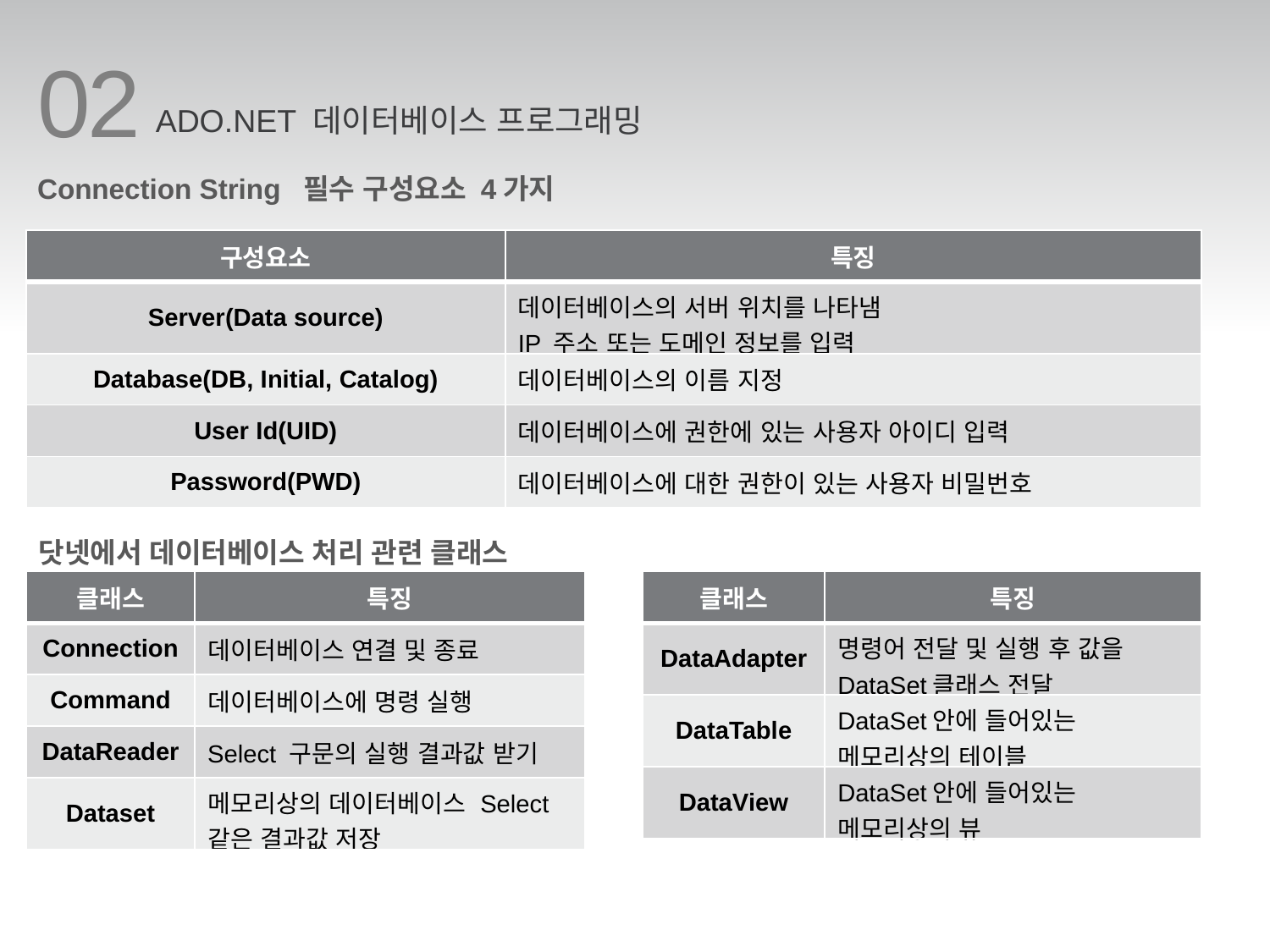

02
ADO.NET 데이터베이스 프로그래밍
Connection String  필수 구성요소 4가지
| 구성요소 | 특징 |
| --- | --- |
| Server(Data source) | 데이터베이스의 서버 위치를 나타냄 IP 주소 또는 도메인 정보를 입력 |
| Database(DB, Initial, Catalog) | 데이터베이스의 이름 지정 |
| User Id(UID) | 데이터베이스에 권한에 있는 사용자 아이디 입력 |
| Password(PWD) | 데이터베이스에 대한 권한이 있는 사용자 비밀번호 |

닷넷에서 데이터베이스 처리 관련 클래스
| 클래스 | 특징 |
| --- | --- |
| Connection | 데이터베이스 연결 및 종료 |
| Command | 데이터베이스에 명령 실행 |
| DataReader | Select 구문의 실행 결과값 받기 |
| Dataset | 메모리상의 데이터베이스 Select 같은 결과값 저장 |
| 클래스 | 특징 |
| --- | --- |
| DataAdapter | 명령어 전달 및 실행 후 값을 DataSet클래스 전달 |
| DataTable | DataSet안에 들어있는 메모리상의 테이블 |
| DataView | DataSet안에 들어있는 메모리상의 뷰 |